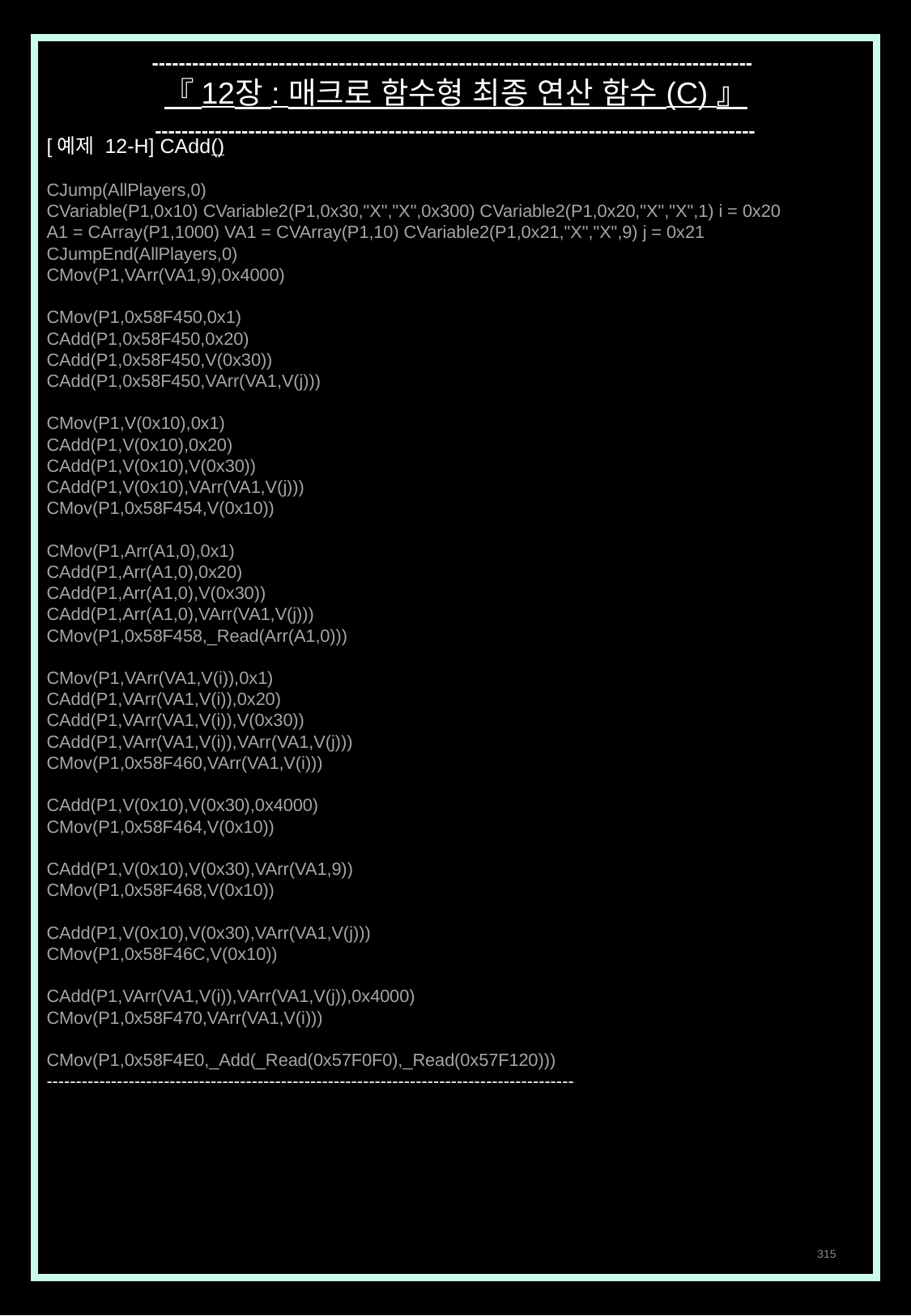

------------------------------------------------------------------------------------------
『 12장 : 매크로 함수형 최종 연산 함수 (C) 』
------------------------------------------------------------------------------------------
[예제 12-H] CAdd()

CJump(AllPlayers,0)
CVariable(P1,0x10) CVariable2(P1,0x30,"X","X",0x300) CVariable2(P1,0x20,"X","X",1) i = 0x20
A1 = CArray(P1,1000) VA1 = CVArray(P1,10) CVariable2(P1,0x21,"X","X",9) j = 0x21
CJumpEnd(AllPlayers,0)
CMov(P1,VArr(VA1,9),0x4000)

CMov(P1,0x58F450,0x1)
CAdd(P1,0x58F450,0x20)
CAdd(P1,0x58F450,V(0x30))
CAdd(P1,0x58F450,VArr(VA1,V(j)))

CMov(P1,V(0x10),0x1)
CAdd(P1,V(0x10),0x20)
CAdd(P1,V(0x10),V(0x30))
CAdd(P1,V(0x10),VArr(VA1,V(j)))
CMov(P1,0x58F454,V(0x10))

CMov(P1,Arr(A1,0),0x1)
CAdd(P1,Arr(A1,0),0x20)
CAdd(P1,Arr(A1,0),V(0x30))
CAdd(P1,Arr(A1,0),VArr(VA1,V(j)))
CMov(P1,0x58F458,_Read(Arr(A1,0)))

CMov(P1,VArr(VA1,V(i)),0x1)
CAdd(P1,VArr(VA1,V(i)),0x20)
CAdd(P1,VArr(VA1,V(i)),V(0x30))
CAdd(P1,VArr(VA1,V(i)),VArr(VA1,V(j)))
CMov(P1,0x58F460,VArr(VA1,V(i)))

CAdd(P1,V(0x10),V(0x30),0x4000)
CMov(P1,0x58F464,V(0x10))

CAdd(P1,V(0x10),V(0x30),VArr(VA1,9))
CMov(P1,0x58F468,V(0x10))

CAdd(P1,V(0x10),V(0x30),VArr(VA1,V(j)))
CMov(P1,0x58F46C,V(0x10))

CAdd(P1,VArr(VA1,V(i)),VArr(VA1,V(j)),0x4000)
CMov(P1,0x58F470,VArr(VA1,V(i)))

CMov(P1,0x58F4E0,_Add(_Read(0x57F0F0),_Read(0x57F120)))
------------------------------------------------------------------------------------------
315